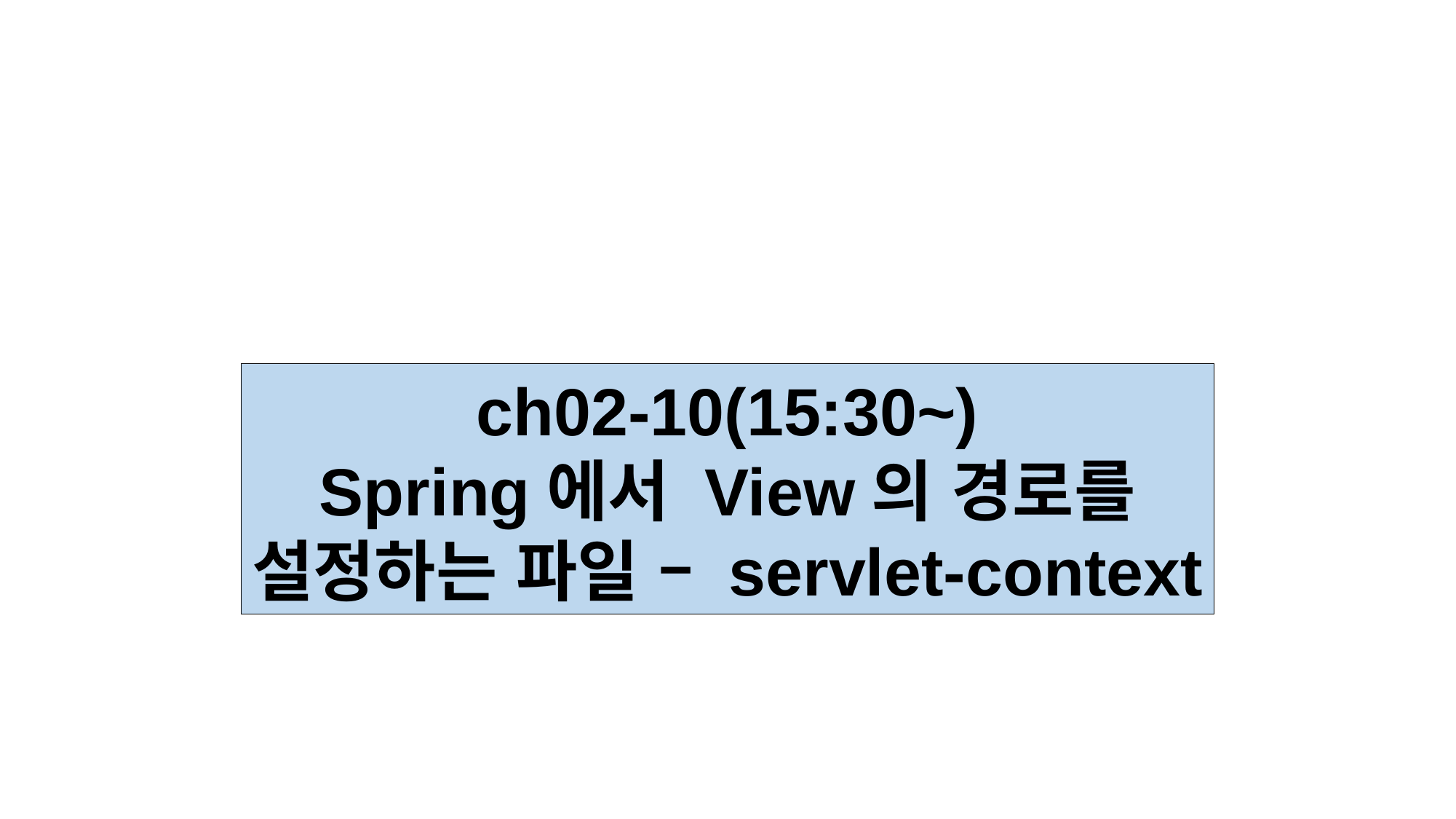

ch02-10(15:30~)
Spring에서 View의 경로를
설정하는 파일 – servlet-context